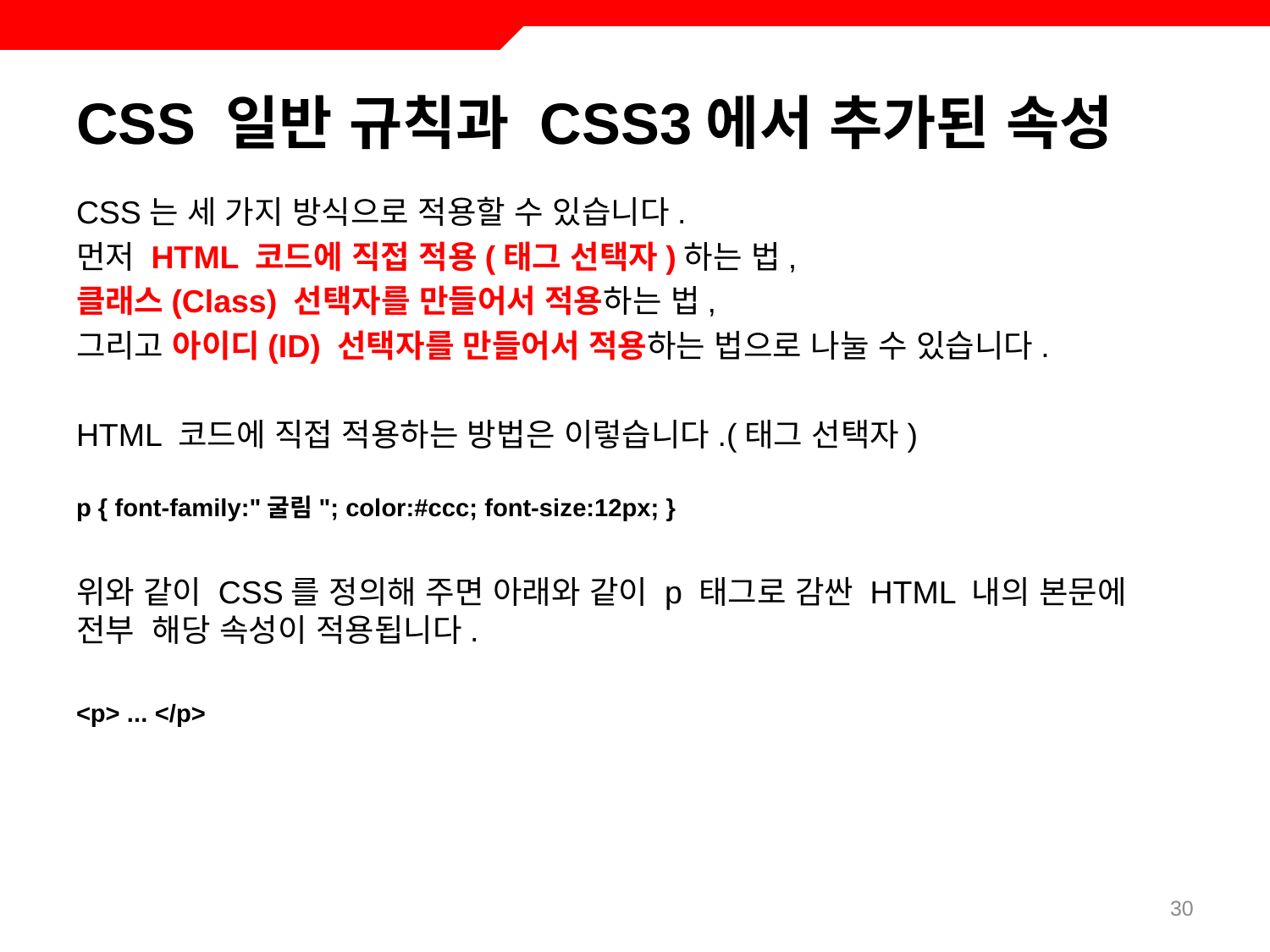

# CSS 일반 규칙과 CSS3에서 추가된 속성
CSS는 세 가지 방식으로 적용할 수 있습니다.
먼저 HTML 코드에 직접 적용(태그 선택자)하는 법,
클래스(Class) 선택자를 만들어서 적용하는 법,
그리고 아이디(ID) 선택자를 만들어서 적용하는 법으로 나눌 수 있습니다.

HTML 코드에 직접 적용하는 방법은 이렇습니다.(태그 선택자)

p { font-family:"굴림"; color:#ccc; font-size:12px; }

위와 같이 CSS를 정의해 주면 아래와 같이 p 태그로 감싼 HTML 내의 본문에 전부  해당 속성이 적용됩니다.

<p> ... </p>
30